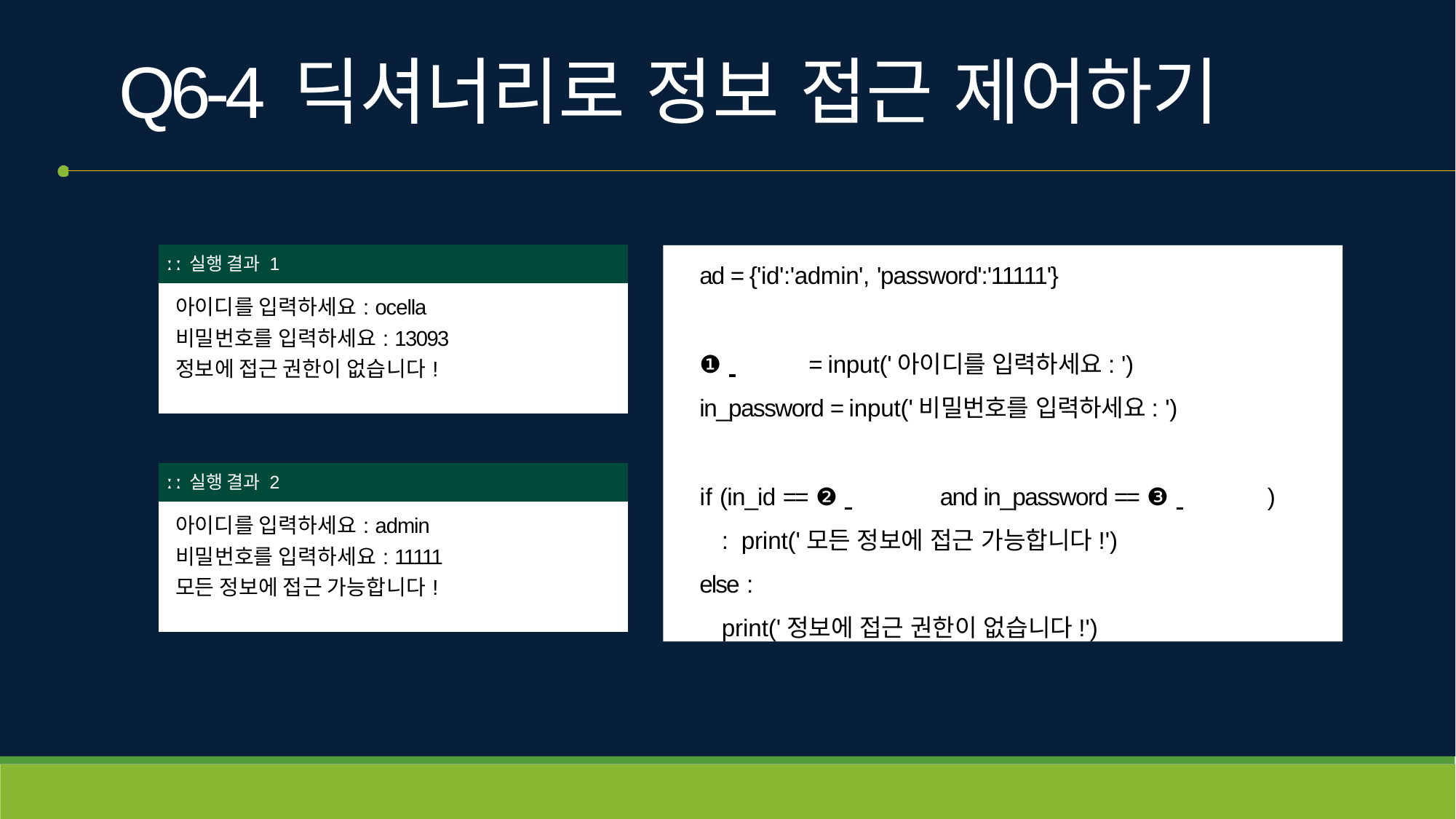

# Q6-4	딕셔너리로 정보 접근 제어하기

| ː ː 실행 결과 1 |
| --- |
| 아이디를 입력하세요: ocella 비밀번호를 입력하세요: 13093 정보에 접근 권한이 없습니다! |
ad = {'id':'admin', 'password':'11111'}

❶ 	= input('아이디를 입력하세요: ')  in_password = input('비밀번호를 입력하세요: ')

if (in_id == ❷ 	and in_password == ❸ 	) :  print('모든 정보에 접근 가능합니다!')
else :
print('정보에 접근 권한이 없습니다!')
| ː ː 실행 결과 2 |
| --- |
| 아이디를 입력하세요: admin 비밀번호를 입력하세요: 11111 모든 정보에 접근 가능합니다! |